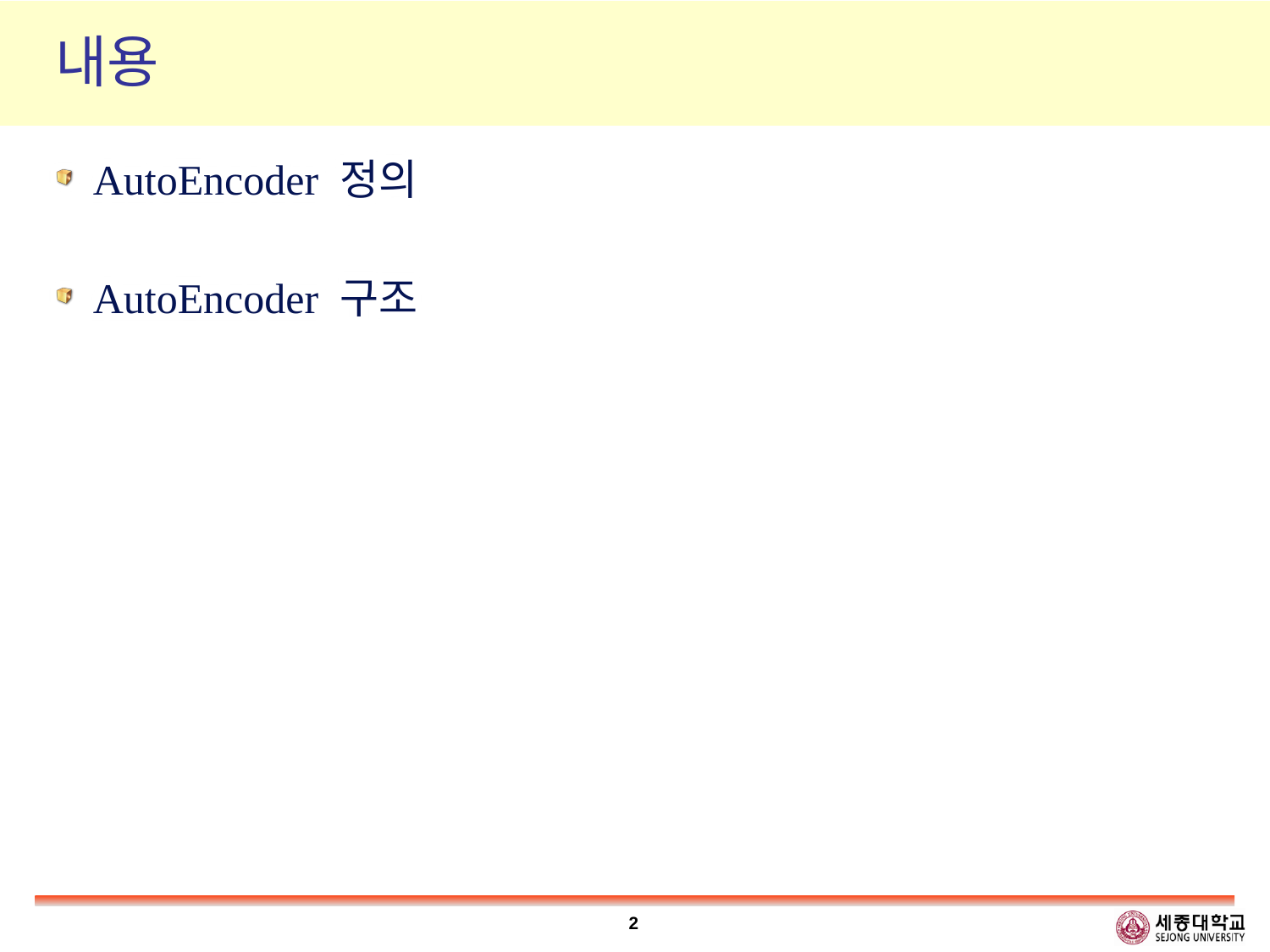

# 내용
AutoEncoder 정의

AutoEncoder 구조

2